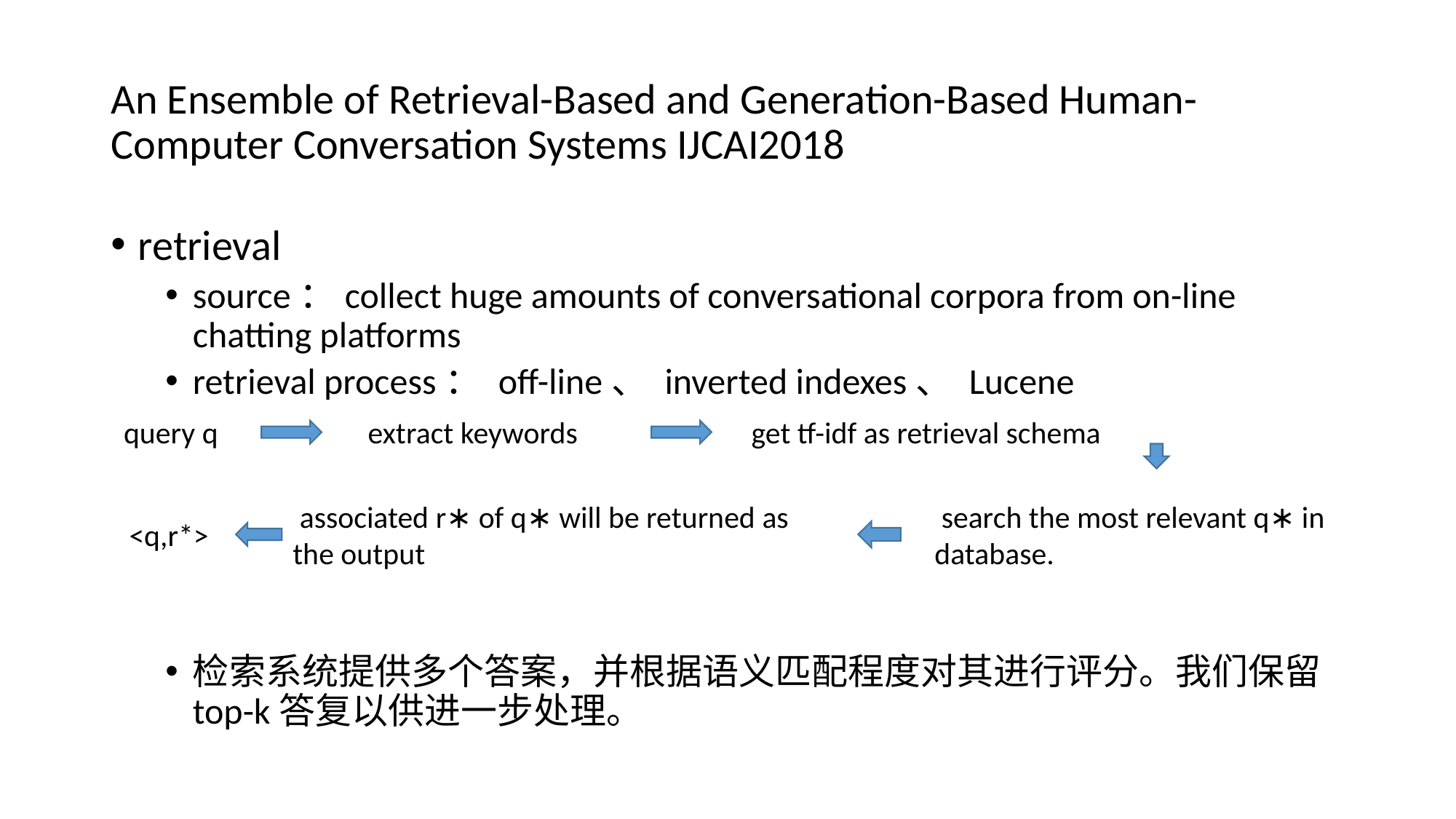

# An Ensemble of Retrieval-Based and Generation-Based Human-Computer Conversation Systems IJCAI2018
retrieval
source：collect huge amounts of conversational corpora from on-line chatting platforms
retrieval process： off-line、 inverted indexes、 Lucene

检索系统提供多个答案，并根据语义匹配程度对其进行评分。我们保留top-k答复以供进一步处理。
get tf-idf as retrieval schema
 query q
extract keywords

 associated r∗ of q∗ will be returned as the output
 search the most relevant q∗ in database.
<q,r*>